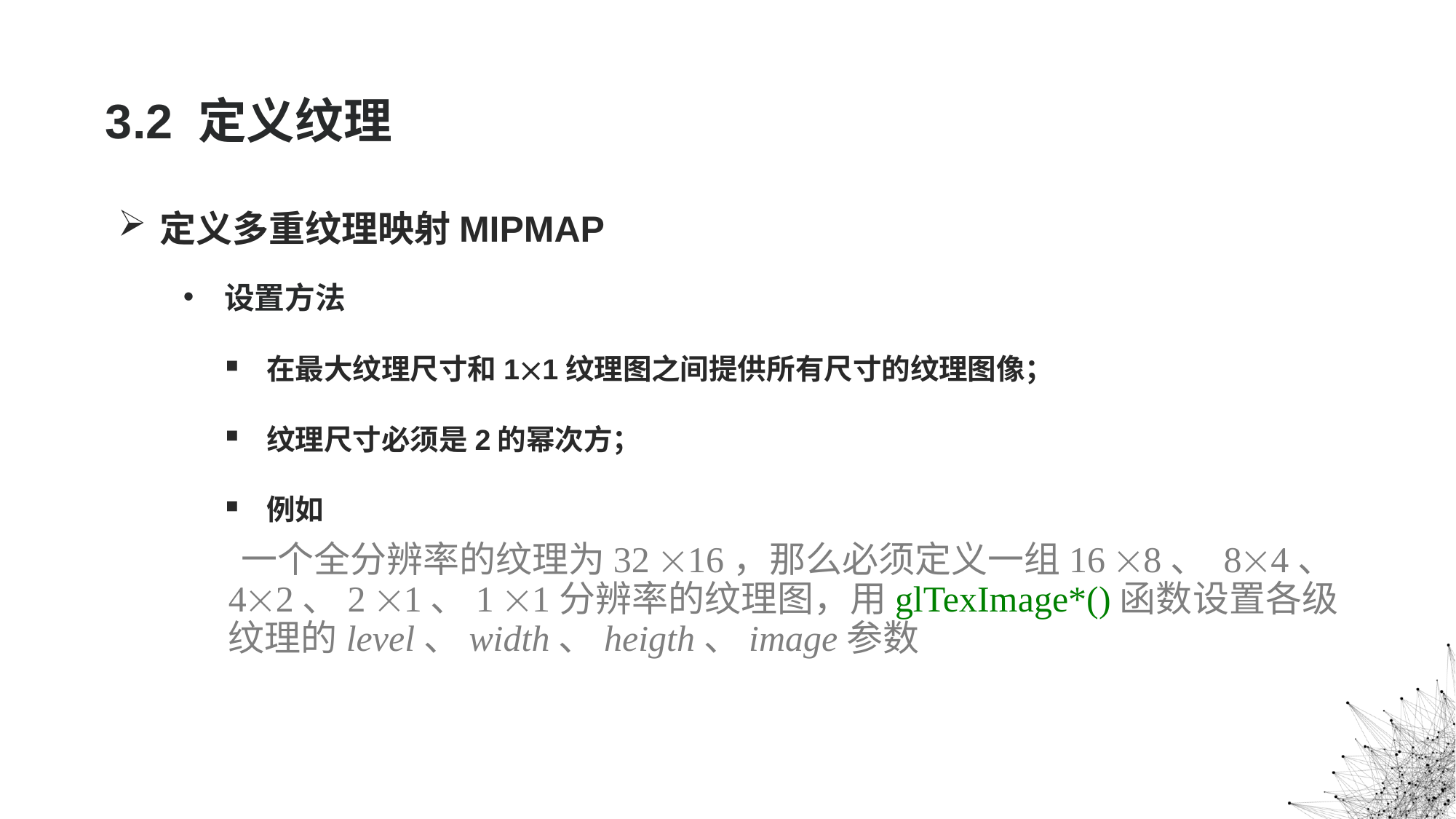

# 3.2 定义纹理
定义多重纹理映射MIPMAP
设置方法
在最大纹理尺寸和1×1纹理图之间提供所有尺寸的纹理图像；
纹理尺寸必须是2的幂次方；
例如
      一个全分辨率的纹理为32 ×16，那么必须定义一组16 ×8、 8×4、 4×2、2 ×1、1 ×1分辨率的纹理图，用glTexImage*()函数设置各级纹理的level、width、heigth、image参数